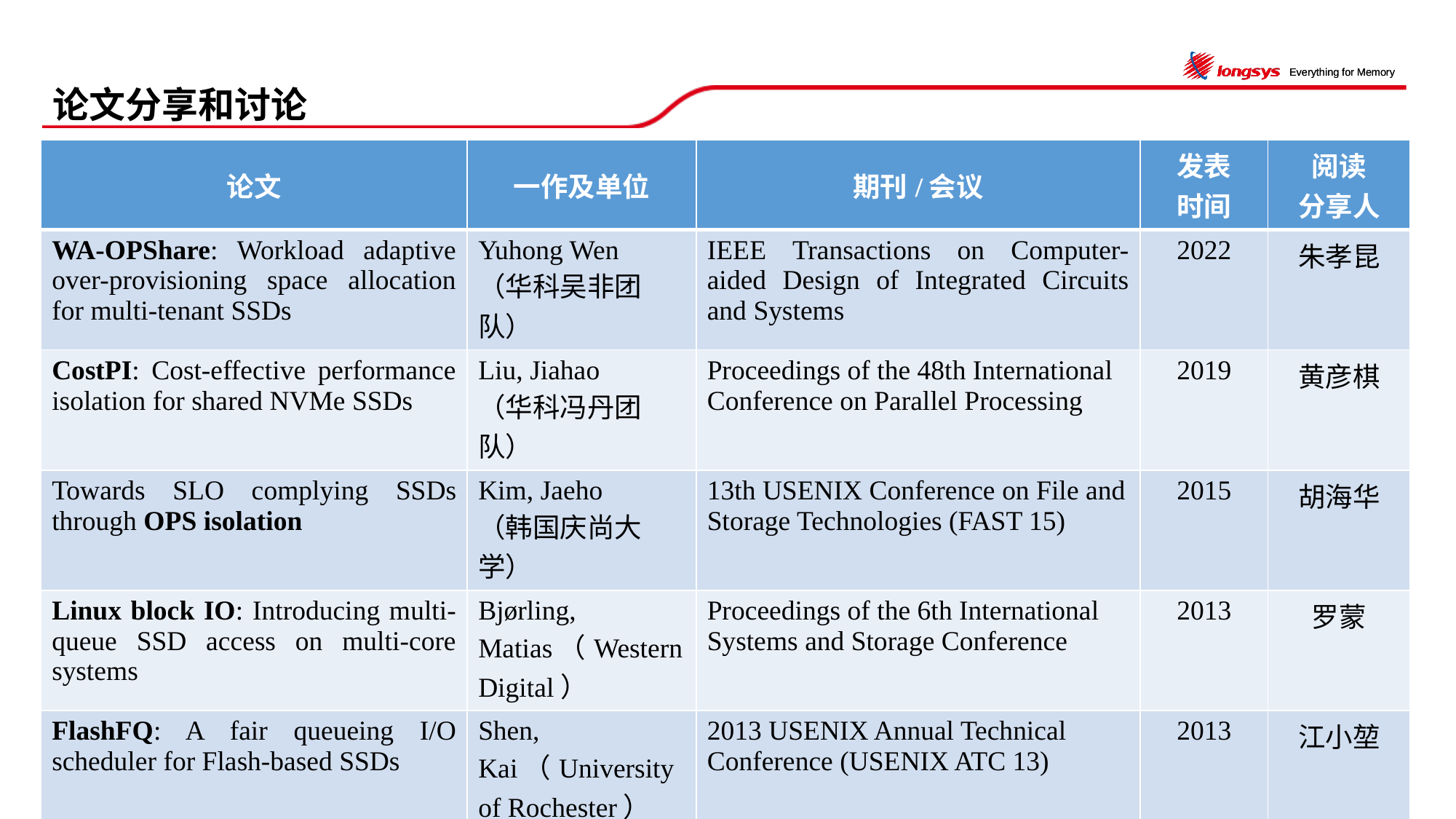

# 论文分享和讨论
| 论文 | 一作及单位 | 期刊/会议 | 发表 时间 | 阅读 分享人 |
| --- | --- | --- | --- | --- |
| WA-OPShare: Workload adaptive over-provisioning space allocation for multi-tenant SSDs | Yuhong Wen （华科吴非团队） | IEEE Transactions on Computer-aided Design of Integrated Circuits and Systems | 2022 | 朱孝昆 |
| CostPI: Cost-effective performance isolation for shared NVMe SSDs | Liu, Jiahao （华科冯丹团队） | Proceedings of the 48th International Conference on Parallel Processing | 2019 | 黄彦棋 |
| Towards SLO complying SSDs through OPS isolation | Kim, Jaeho （韩国庆尚大学） | 13th USENIX Conference on File and Storage Technologies (FAST 15) | 2015 | 胡海华 |
| Linux block IO: Introducing multi-queue SSD access on multi-core systems | Bjørling, Matias（Western Digital） | Proceedings of the 6th International Systems and Storage Conference | 2013 | 罗蒙 |
| FlashFQ: A fair queueing I/O scheduler for Flash-based SSDs | Shen, Kai（University of Rochester） | 2013 USENIX Annual Technical Conference (USENIX ATC 13) | 2013 | 江小堃 |
| Workload dependent performance evaluation of the linux 2.6 I/O schedulers | Pratt, Stephen（IBM） | Proceedings of the Linux symposium | 2004 | 薛拯 |